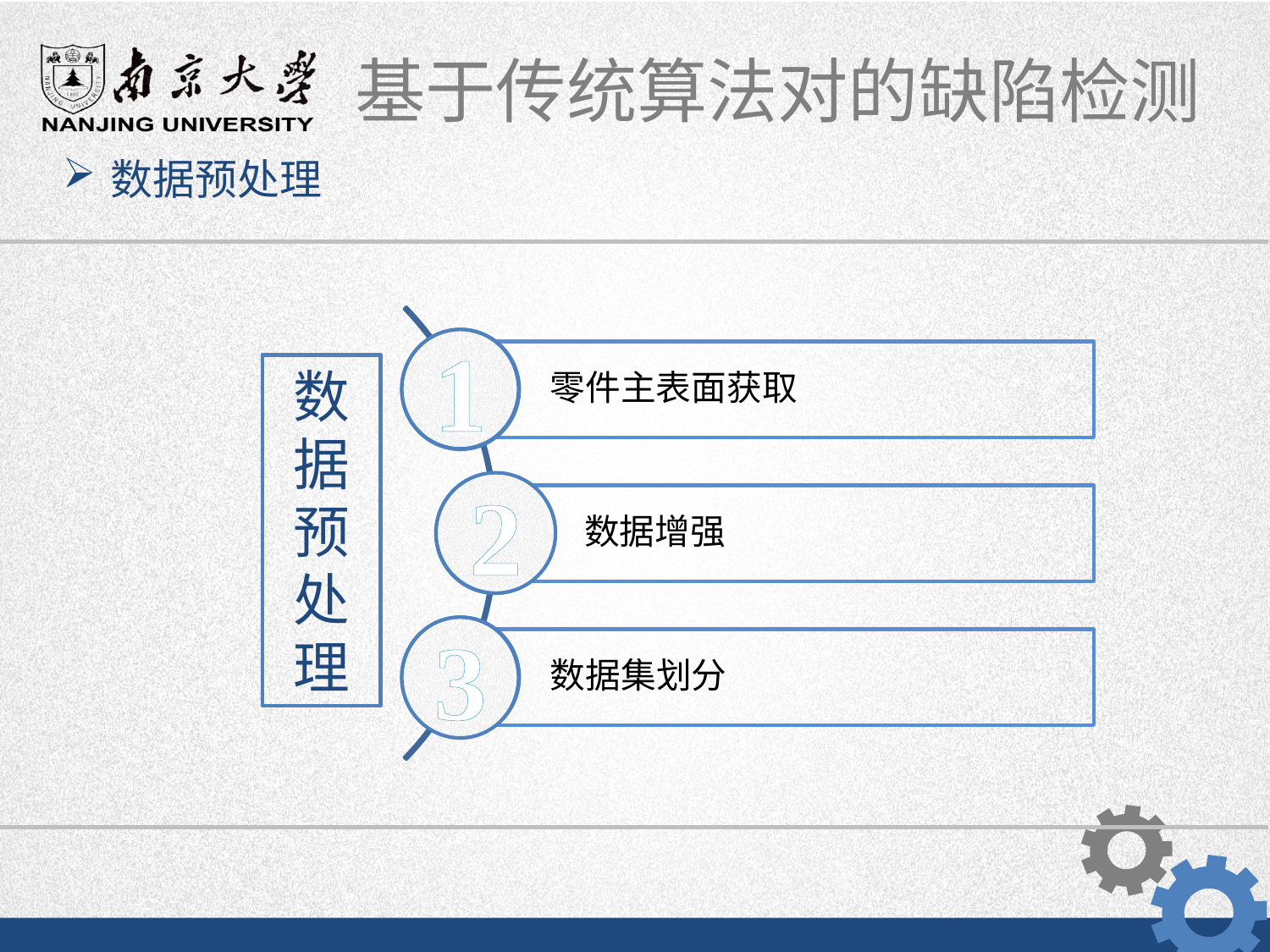

数据预处理

零件主表面获取

数据增强

数据集划分
1
2
3
数据预处理